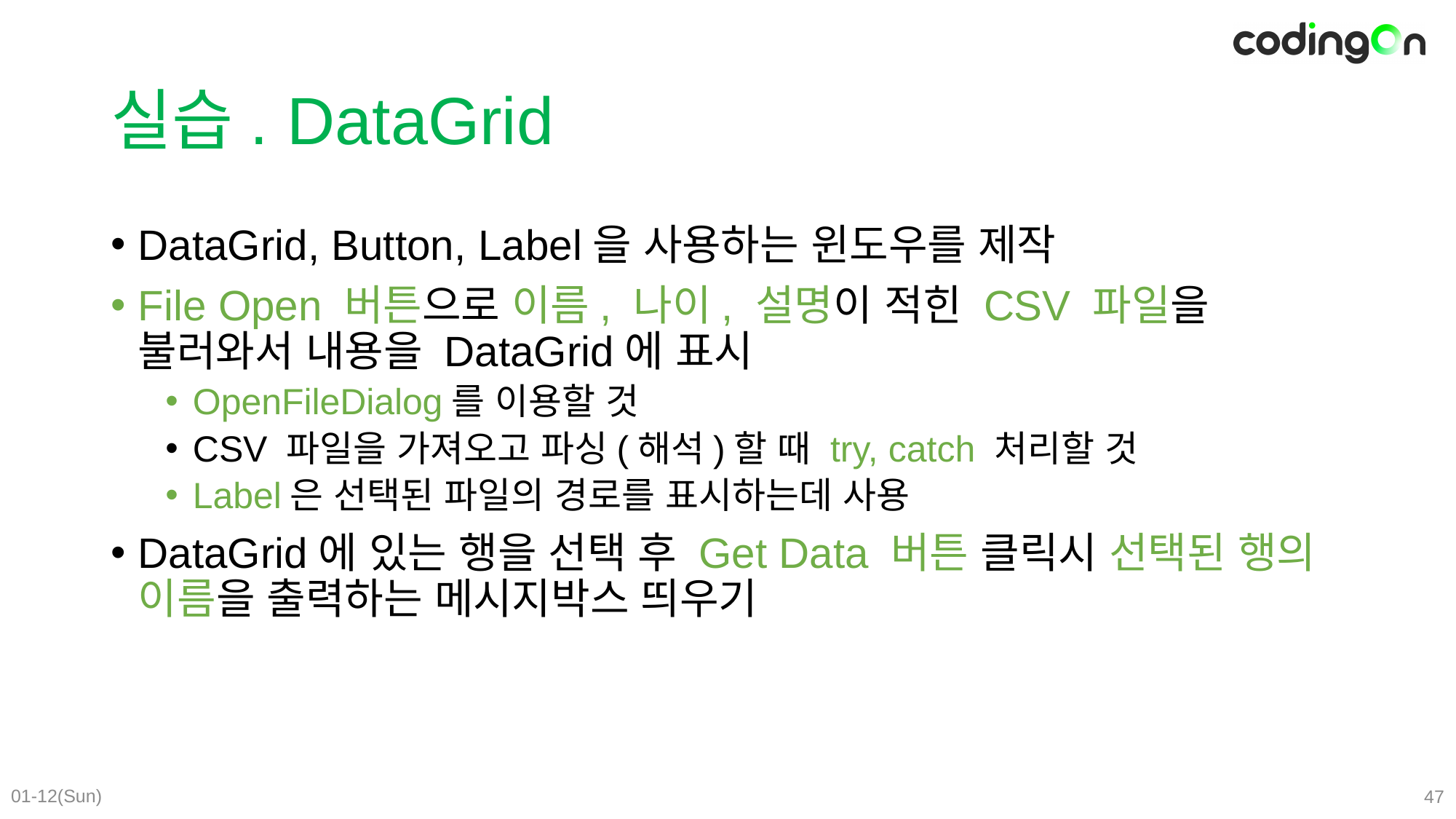

# 실습. DataGrid
DataGrid, Button, Label을 사용하는 윈도우를 제작
File Open 버튼으로 이름, 나이, 설명이 적힌 CSV 파일을 불러와서 내용을 DataGrid에 표시
OpenFileDialog를 이용할 것
CSV 파일을 가져오고 파싱(해석)할 때 try, catch 처리할 것
Label은 선택된 파일의 경로를 표시하는데 사용
DataGrid에 있는 행을 선택 후 Get Data 버튼 클릭시 선택된 행의 이름을 출력하는 메시지박스 띄우기

01-12(Sun)
47